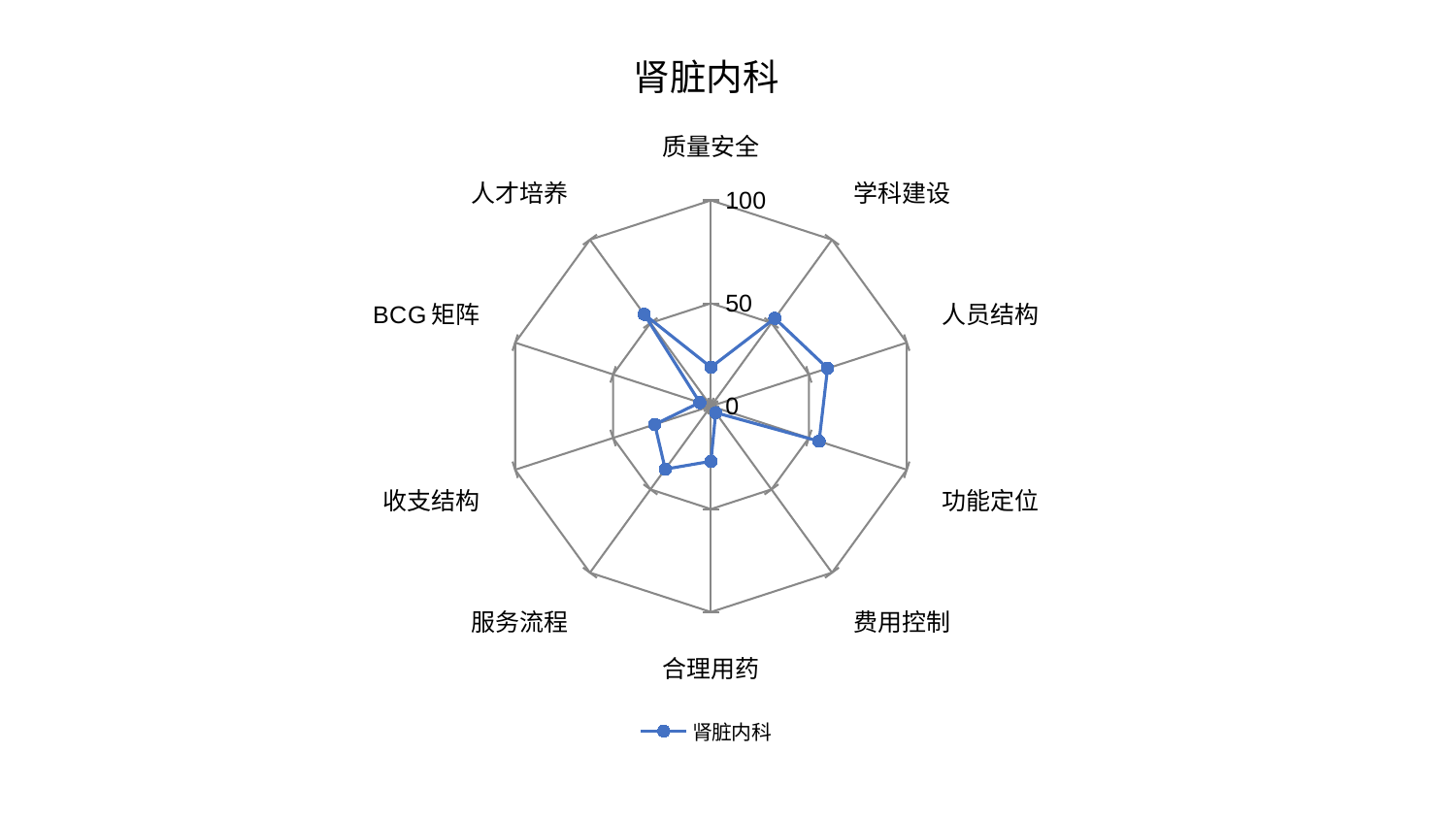

### Chart: 肾脏内科

| Category | 肾脏内科 |
|---|---|
| 质量安全 | 18.950688974658316 |
| 学科建设 | 52.78300530047013 |
| 人员结构 | 59.564213537197915 |
| 功能定位 | 55.224687626550285 |
| 费用控制 | 3.912412293640398 |
| 合理用药 | 26.765863156322105 |
| 服务流程 | 37.83820671674299 |
| 收支结构 | 28.702802512947333 |
| BCG矩阵 | 5.710018199124633 |
| 人才培养 | 55.172694974725594 |
128